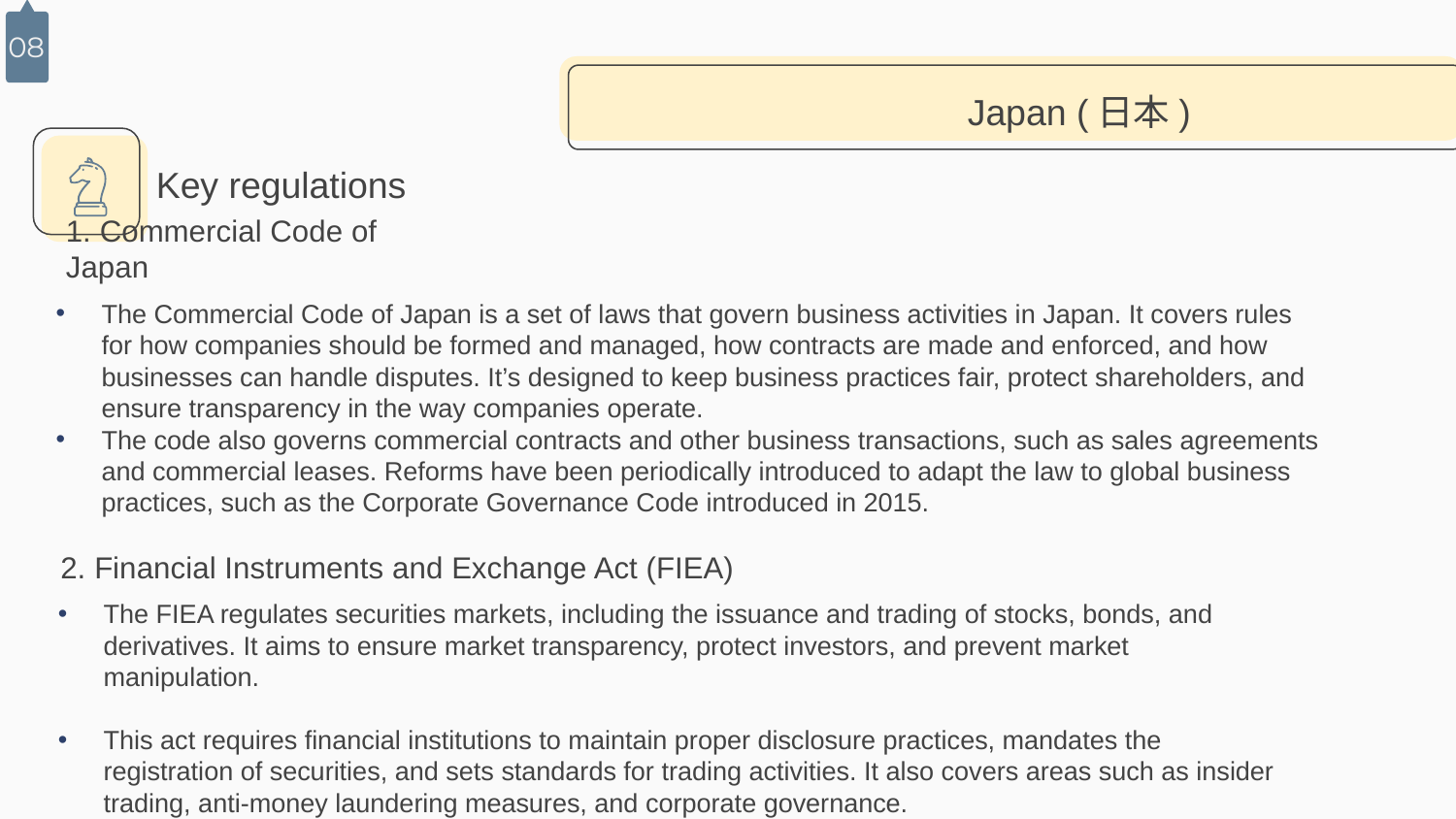

08
Japan (日本)

# Key regulations
1. Commercial Code of Japan
The Commercial Code of Japan is a set of laws that govern business activities in Japan. It covers rules for how companies should be formed and managed, how contracts are made and enforced, and how businesses can handle disputes. It’s designed to keep business practices fair, protect shareholders, and ensure transparency in the way companies operate.
The code also governs commercial contracts and other business transactions, such as sales agreements and commercial leases. Reforms have been periodically introduced to adapt the law to global business practices, such as the Corporate Governance Code introduced in 2015.
2. Financial Instruments and Exchange Act (FIEA)
The FIEA regulates securities markets, including the issuance and trading of stocks, bonds, and derivatives. It aims to ensure market transparency, protect investors, and prevent market manipulation.

This act requires financial institutions to maintain proper disclosure practices, mandates the registration of securities, and sets standards for trading activities. It also covers areas such as insider trading, anti-money laundering measures, and corporate governance.